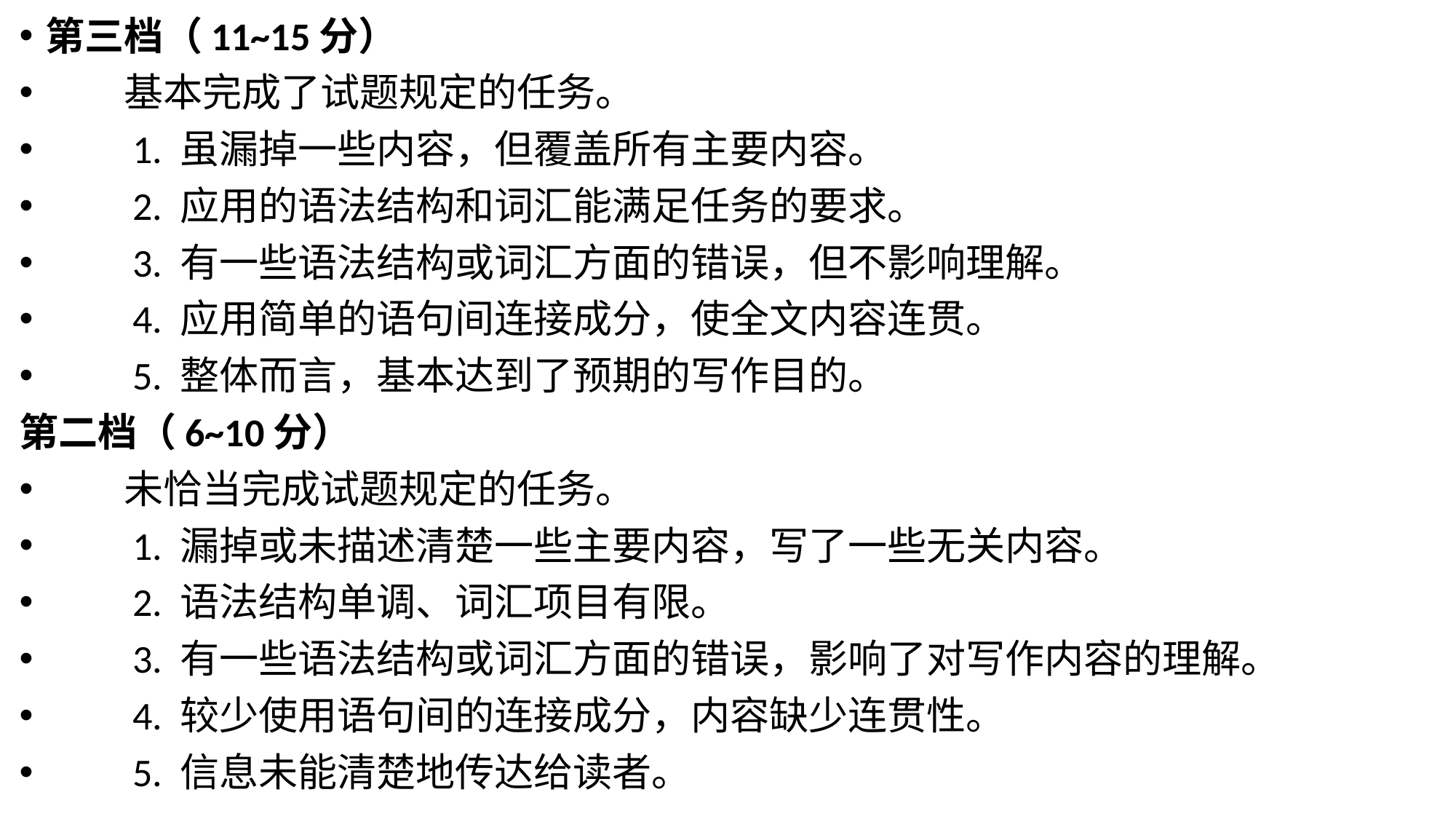

第三档（11~15分）
　　基本完成了试题规定的任务。
　　1. 虽漏掉一些内容，但覆盖所有主要内容。
　　2. 应用的语法结构和词汇能满足任务的要求。
　　3. 有一些语法结构或词汇方面的错误，但不影响理解。
　　4. 应用简单的语句间连接成分，使全文内容连贯。
　　5. 整体而言，基本达到了预期的写作目的。
第二档（6~10分）
　　未恰当完成试题规定的任务。
　　1. 漏掉或未描述清楚一些主要内容，写了一些无关内容。
　　2. 语法结构单调、词汇项目有限。
　　3. 有一些语法结构或词汇方面的错误，影响了对写作内容的理解。
　　4. 较少使用语句间的连接成分，内容缺少连贯性。
　　5. 信息未能清楚地传达给读者。